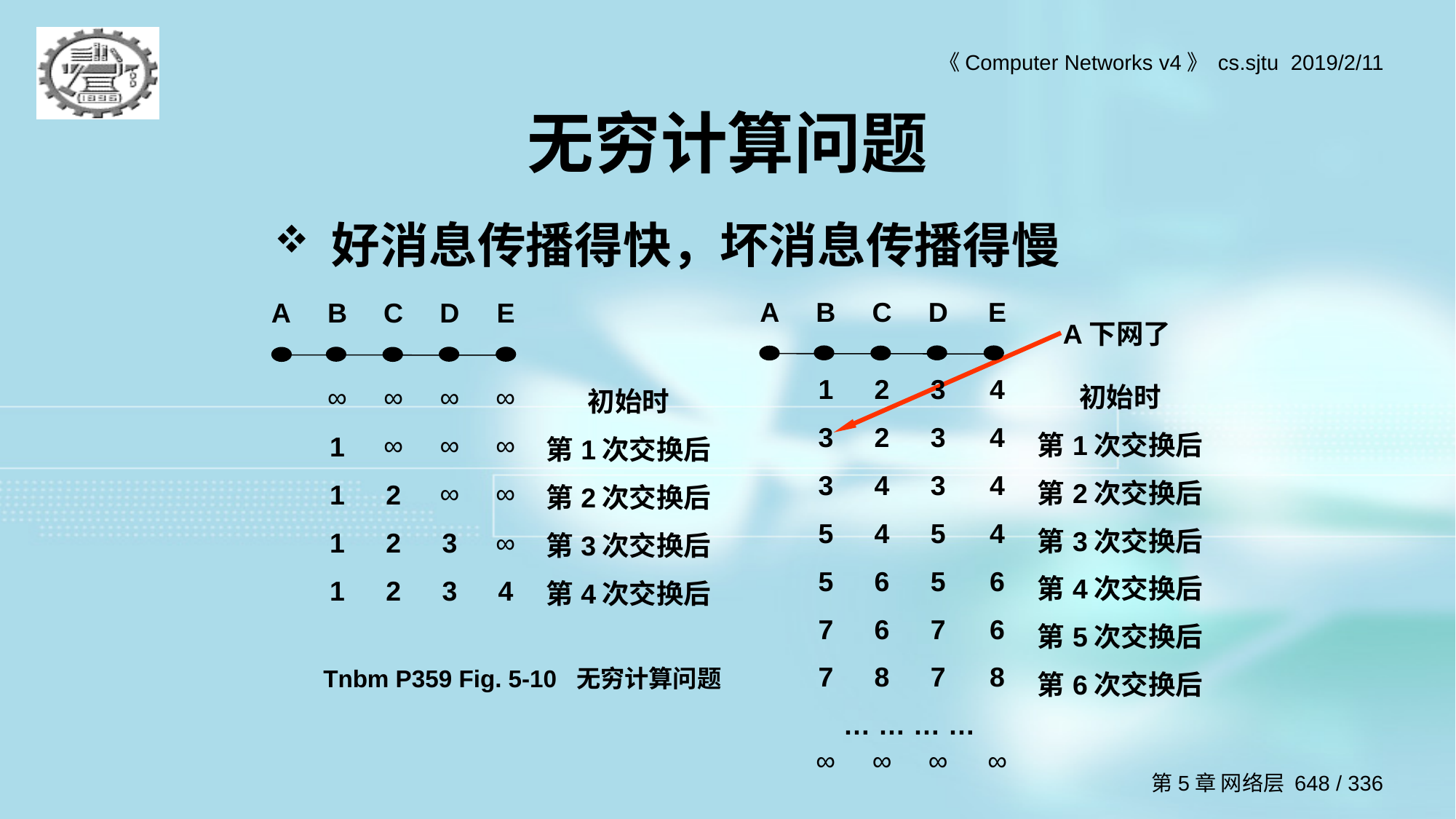

# 无穷计算问题
好消息传播得快，坏消息传播得慢
| A | B | C | D | E |  |
| --- | --- | --- | --- | --- | --- |
|  |  |  |  |  |  |
|  | 1 | 2 | 3 | 4 | 初始时 |
|  | 3 | 2 | 3 | 4 | 第1次交换后 |
|  | 3 | 4 | 3 | 4 | 第2次交换后 |
|  | 5 | 4 | 5 | 4 | 第3次交换后 |
|  | 5 | 6 | 5 | 6 | 第4次交换后 |
|  | 7 | 6 | 7 | 6 | 第5次交换后 |
|  | 7 | 8 | 7 | 8 | 第6次交换后 |
|  | … … … … |  |  |  |  |
|  | ∞ | ∞ | ∞ | ∞ |  |
| A | B | C | D | E |  |
| --- | --- | --- | --- | --- | --- |
|  |  |  |  |  |  |
|  | ∞ | ∞ | ∞ | ∞ | 初始时 |
|  | 1 | ∞ | ∞ | ∞ | 第1次交换后 |
|  | 1 | 2 | ∞ | ∞ | 第2次交换后 |
|  | 1 | 2 | 3 | ∞ | 第3次交换后 |
|  | 1 | 2 | 3 | 4 | 第4次交换后 |
A下网了

Tnbm P359 Fig. 5-10  无穷计算问题